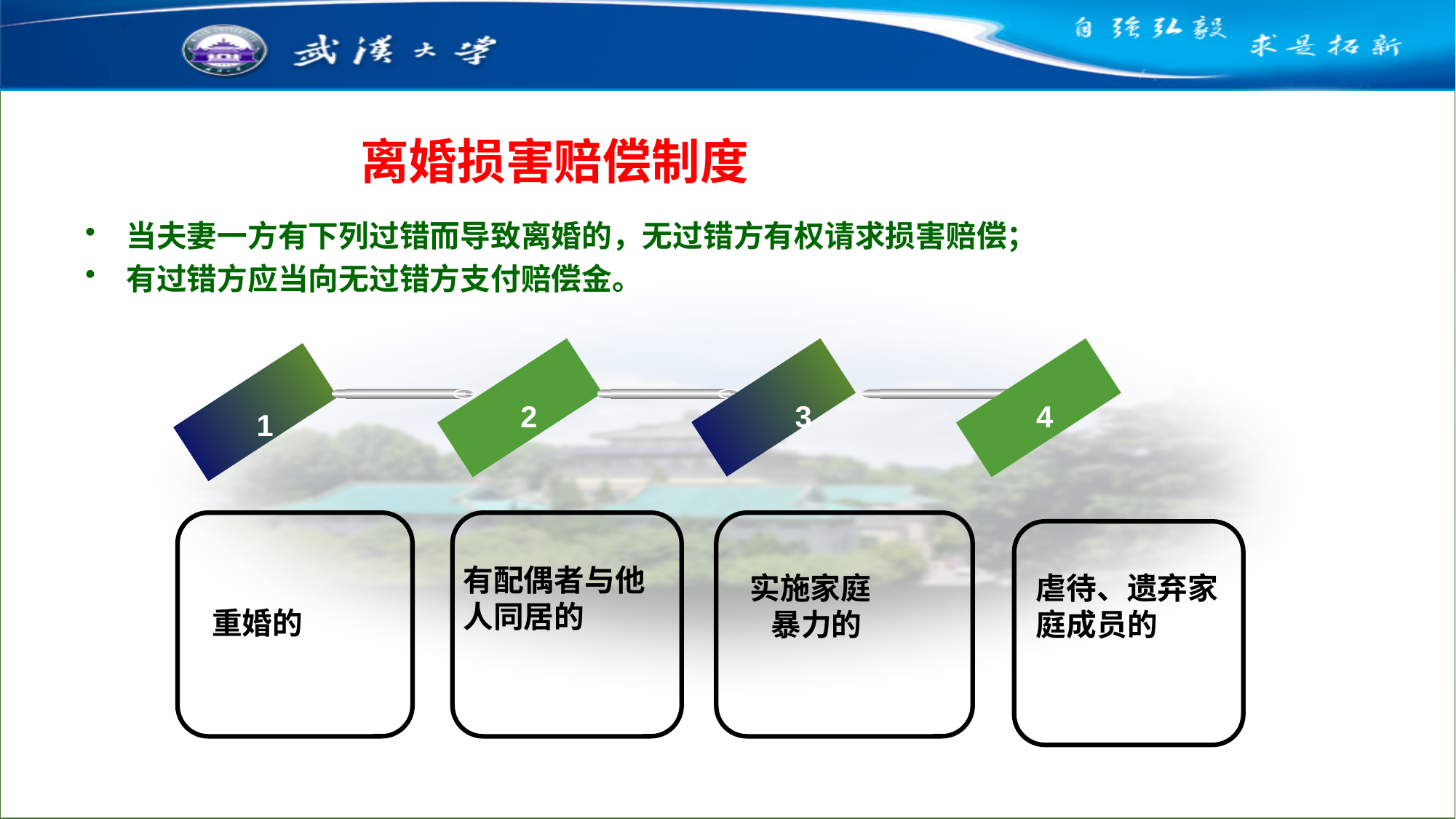

离婚损害赔偿制度
当夫妻一方有下列过错而导致离婚的，无过错方有权请求损害赔偿；
有过错方应当向无过错方支付赔偿金。

2
3
4
1

有配偶者与他人同居的
实施家庭
  暴力的
虐待、遗弃家庭成员的
重婚的